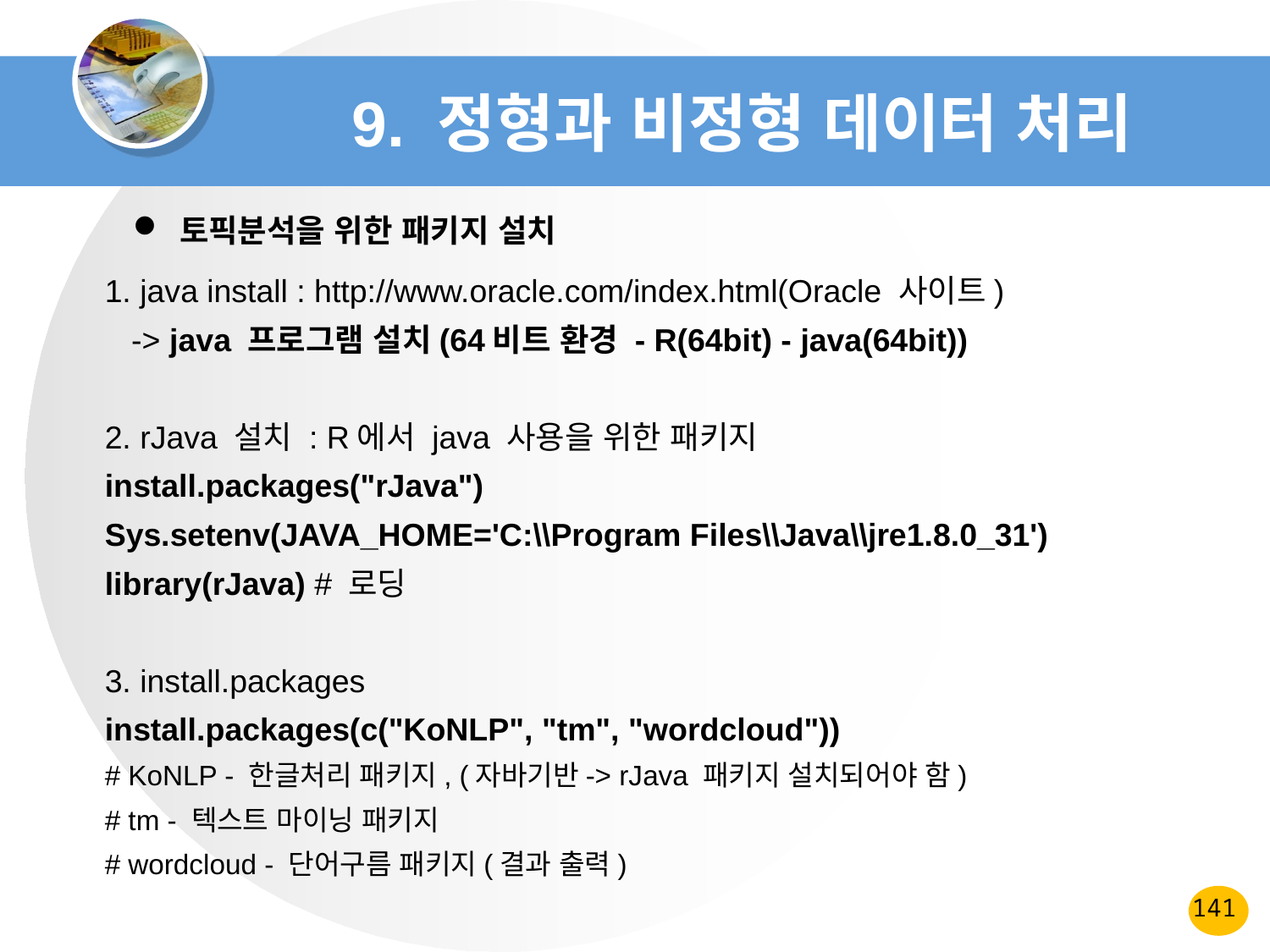

# 9. 정형과 비정형 데이터 처리
 토픽분석을 위한 패키지 설치
1. java install : http://www.oracle.com/index.html(Oracle 사이트)
   -> java 프로그램 설치(64비트 환경 - R(64bit) - java(64bit))

2. rJava 설치 : R에서 java 사용을 위한 패키지
install.packages("rJava")
Sys.setenv(JAVA_HOME='C:\\Program Files\\Java\\jre1.8.0_31')
library(rJava) # 로딩

3. install.packages
install.packages(c("KoNLP", "tm", "wordcloud"))
# KoNLP - 한글처리 패키지, (자바기반-> rJava 패키지 설치되어야 함)
# tm - 텍스트 마이닝 패키지
# wordcloud - 단어구름 패키지(결과 출력)
141